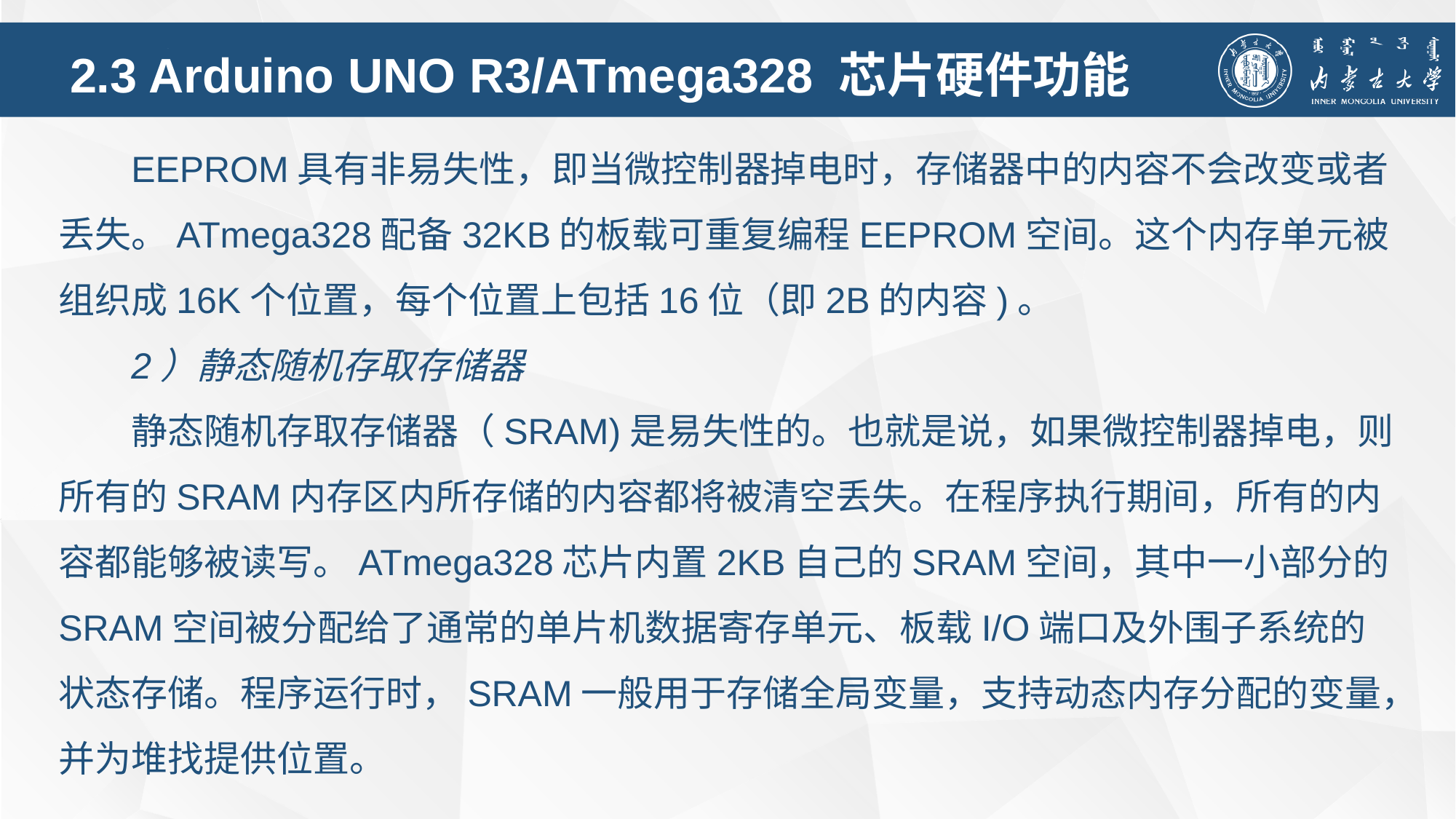

2.3 Arduino UNO R3/ATmega328 芯片硬件功能

EEPROM具有非易失性，即当微控制器掉电时，存储器中的内容不会改变或者丢失。ATmega328配备32KB的板载可重复编程EEPROM空间。这个内存单元被组织成16K个位置，每个位置上包括16位（即2B的内容)。
2）静态随机存取存储器
静态随机存取存储器（SRAM)是易失性的。也就是说，如果微控制器掉电，则所有的SRAM内存区内所存储的内容都将被清空丢失。在程序执行期间，所有的内容都能够被读写。ATmega328芯片内置2KB自己的SRAM空间，其中一小部分的SRAM空间被分配给了通常的单片机数据寄存单元、板载I/O端口及外围子系统的状态存储。程序运行时，SRAM一般用于存储全局变量，支持动态内存分配的变量，并为堆找提供位置。